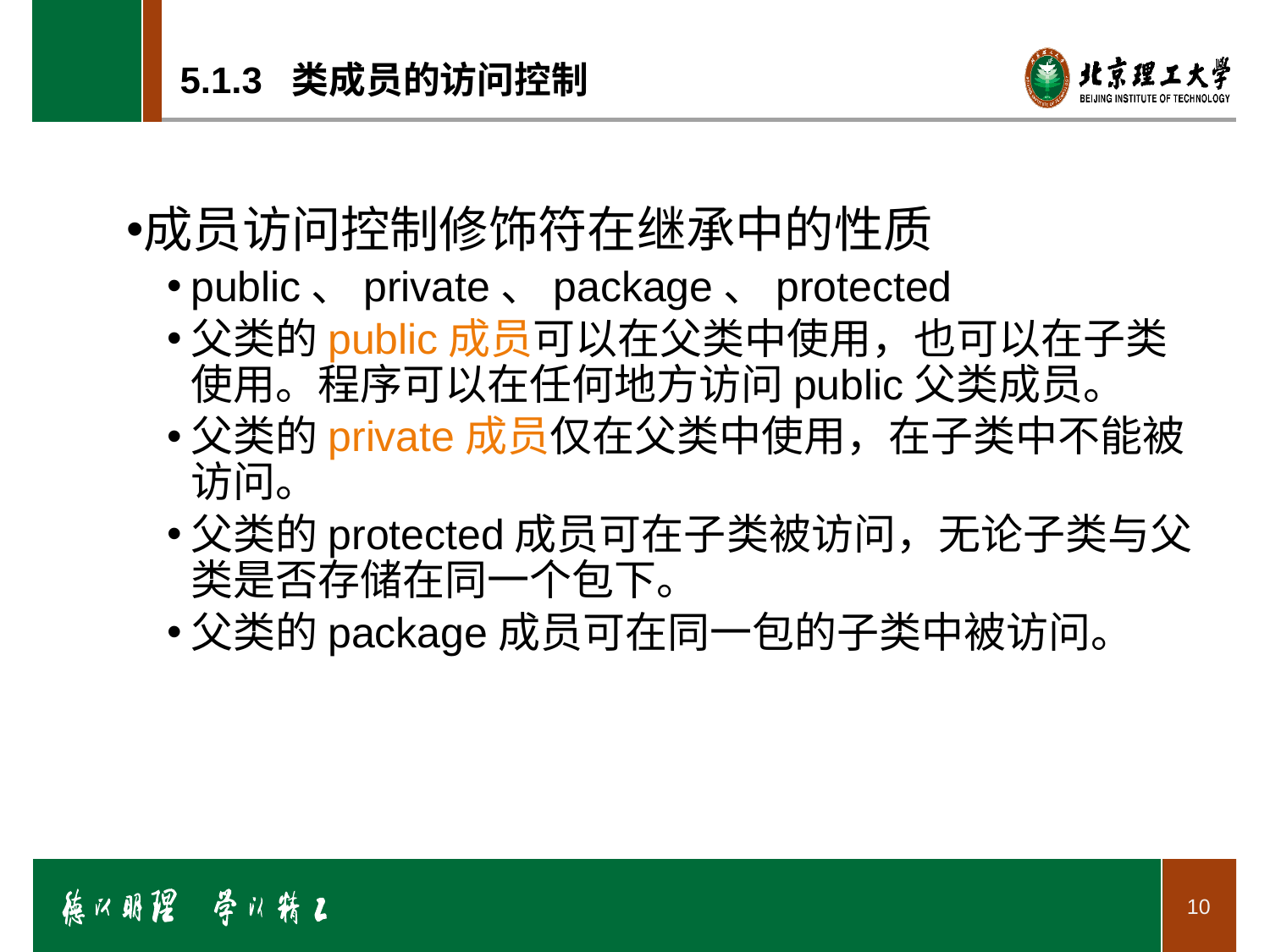

# 5.1.3  类成员的访问控制
成员访问控制修饰符在继承中的性质
public、private、package、protected
父类的public成员可以在父类中使用，也可以在子类使用。程序可以在任何地方访问public父类成员。
父类的private成员仅在父类中使用，在子类中不能被访问。
父类的protected成员可在子类被访问，无论子类与父类是否存储在同一个包下。
父类的package成员可在同一包的子类中被访问。